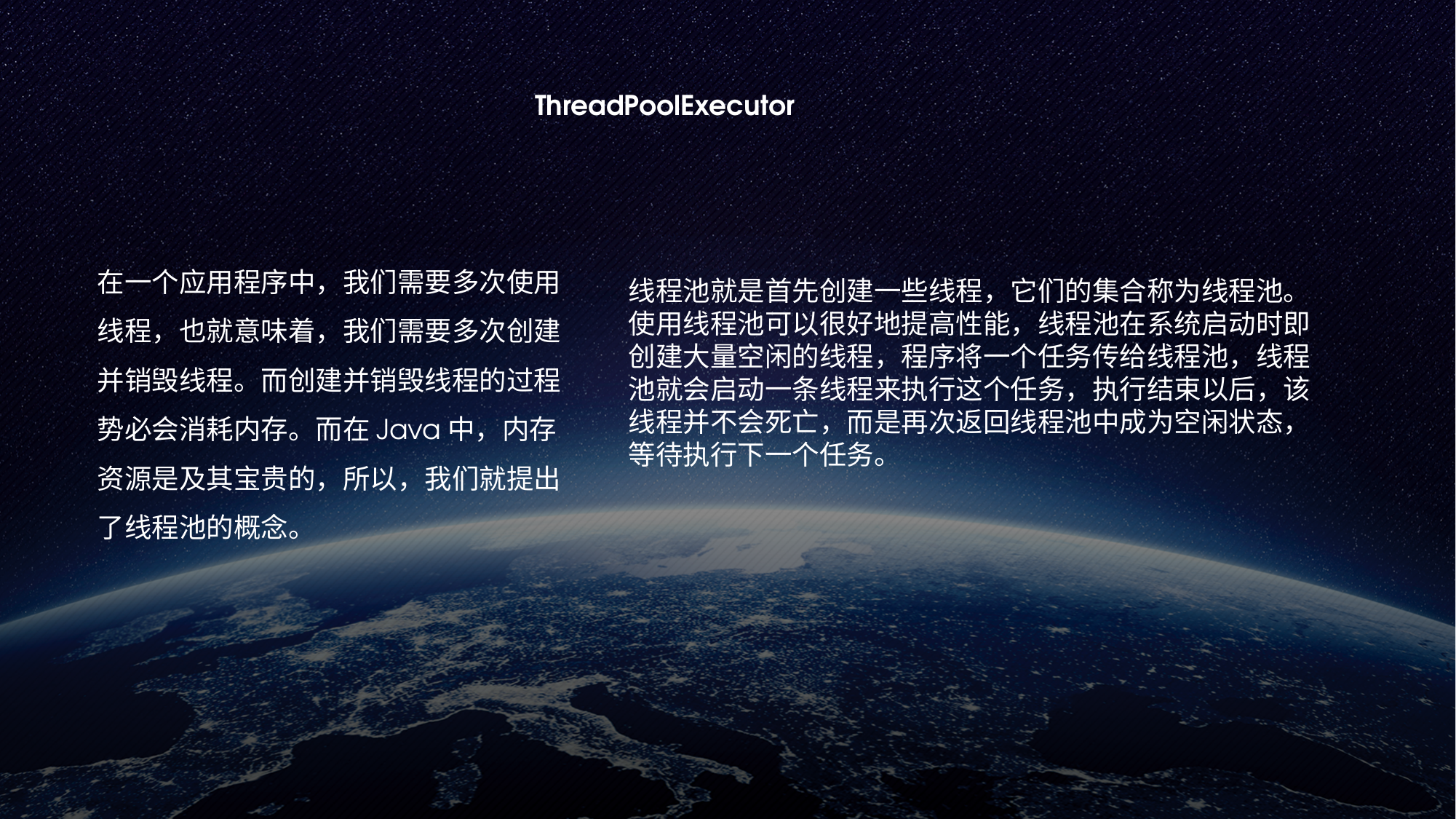

ThreadPoolExecutor
在一个应用程序中，我们需要多次使用线程，也就意味着，我们需要多次创建并销毁线程。而创建并销毁线程的过程势必会消耗内存。而在Java中，内存资源是及其宝贵的，所以，我们就提出了线程池的概念。
线程池就是首先创建一些线程，它们的集合称为线程池。使用线程池可以很好地提高性能，线程池在系统启动时即创建大量空闲的线程，程序将一个任务传给线程池，线程池就会启动一条线程来执行这个任务，执行结束以后，该线程并不会死亡，而是再次返回线程池中成为空闲状态，等待执行下一个任务。